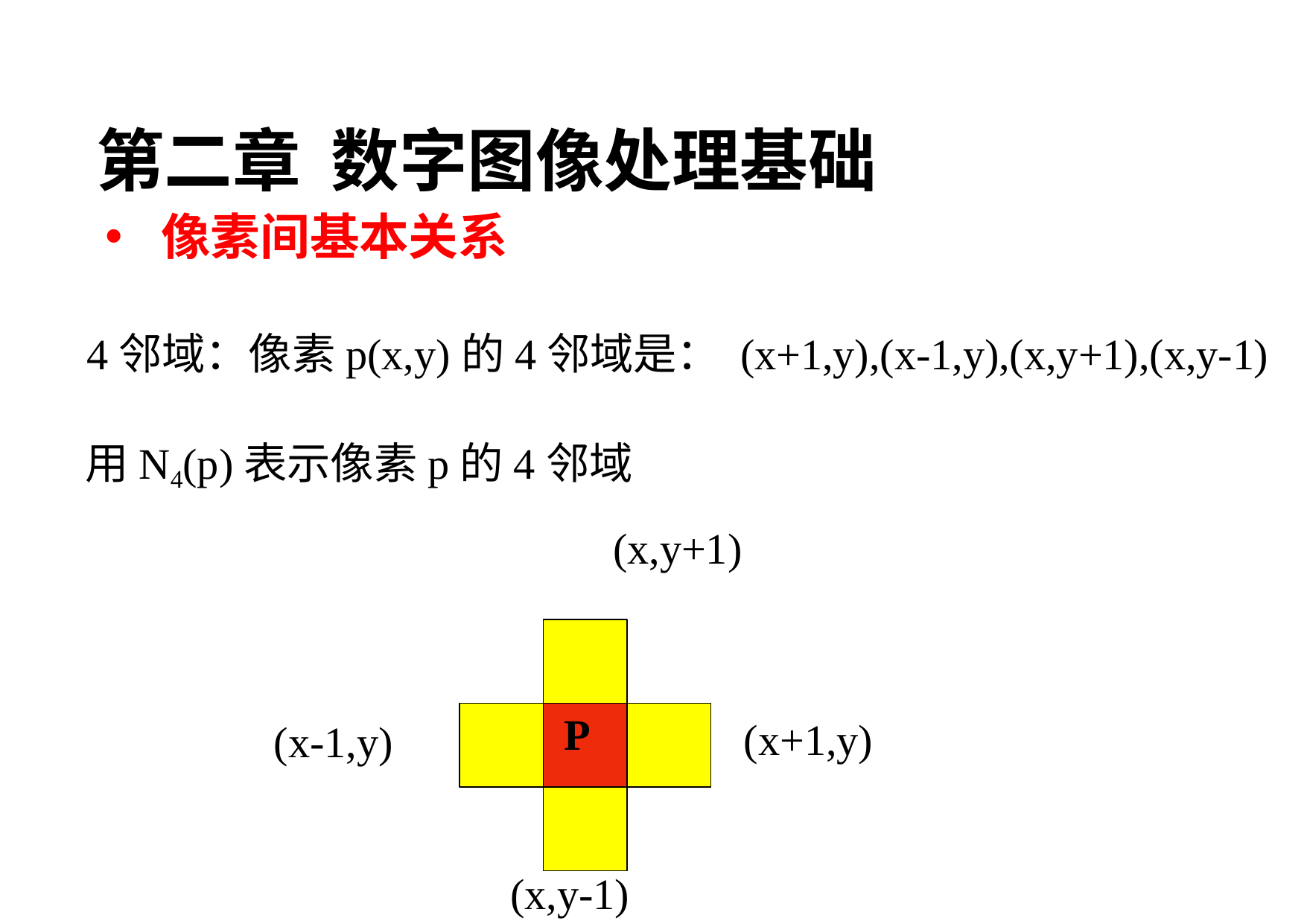

第二章  数字图像处理基础
像素间基本关系
4邻域：像素p(x,y)的4邻域是： (x+1,y),(x-1,y),(x,y+1),(x,y-1)

用N4(p)表示像素p的4邻域
(x,y+1)

P
(x+1,y)
(x-1,y)

85
(x,y-1)